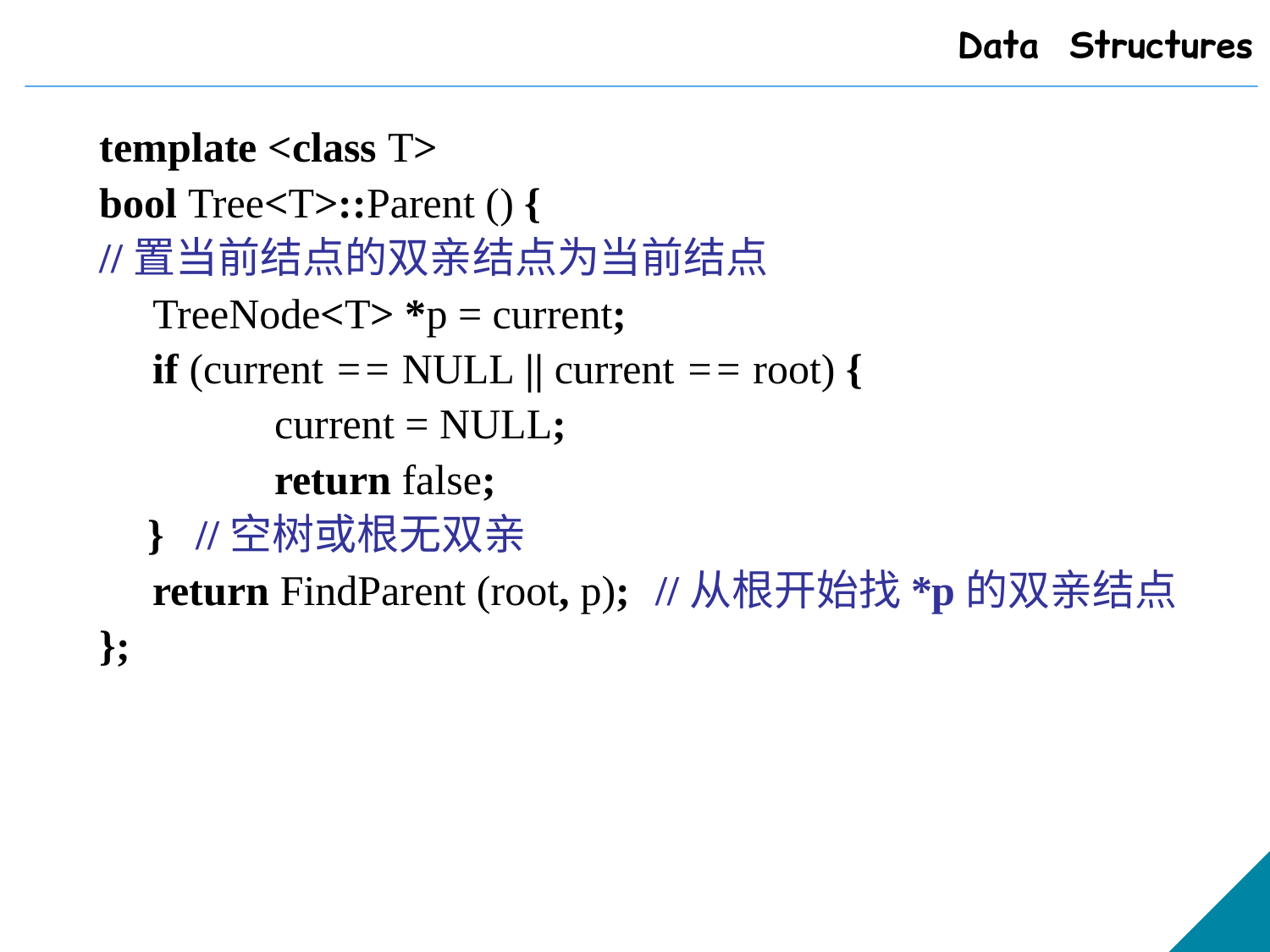

template <class T>
bool Tree<T>::Parent () {
//置当前结点的双亲结点为当前结点
     TreeNode<T> *p = current;
     if (current == NULL || current == root) {
		current = NULL;
		return false;
	}   //空树或根无双亲
     return FindParent (root, p);	//从根开始找*p的双亲结点
};